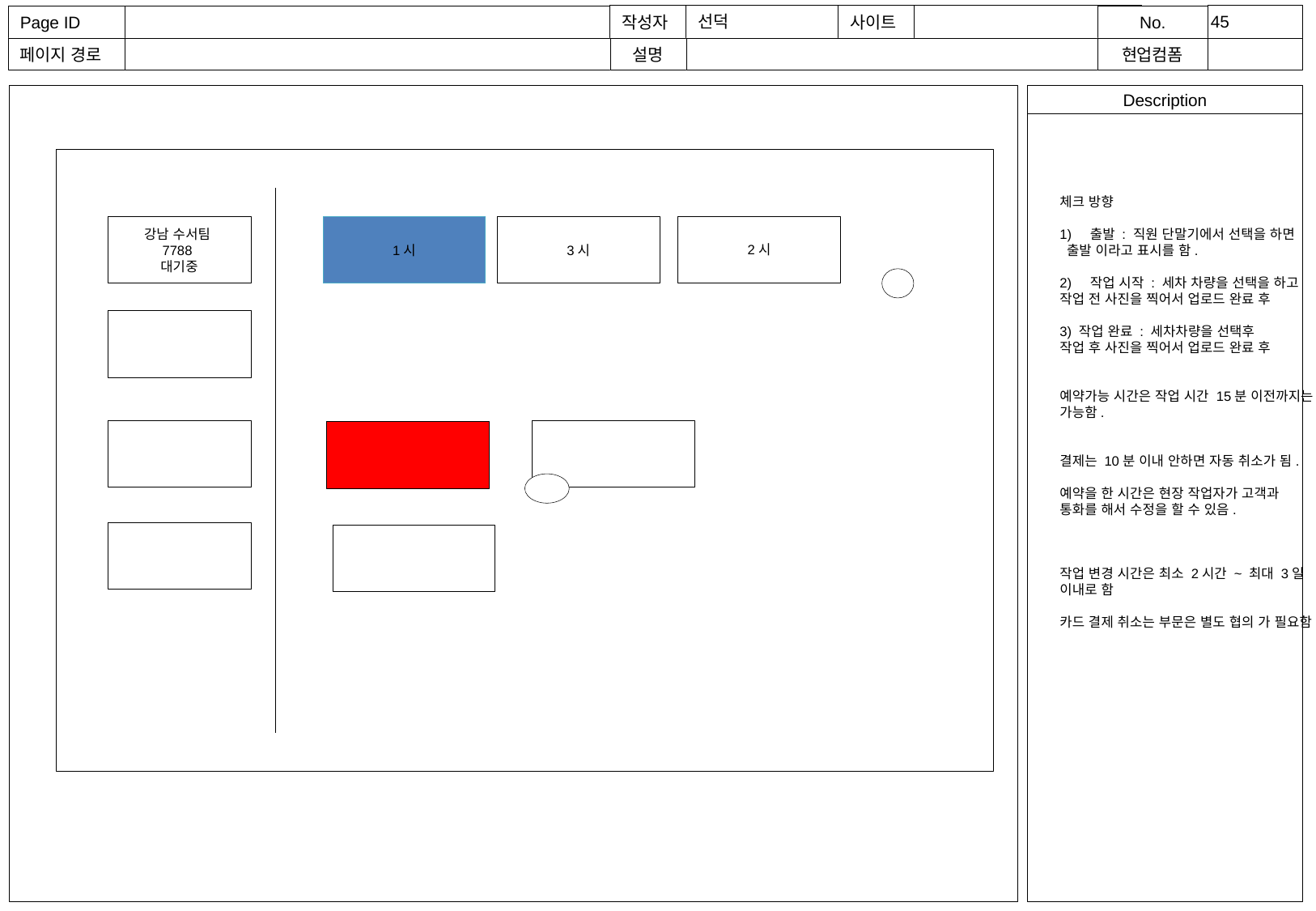

체크 방향

출발 : 직원 단말기에서 선택을 하면
 출발 이라고 표시를 함.

작업 시작 : 세차 차량을 선택을 하고
작업 전 사진을 찍어서 업로드 완료 후

3) 작업 완료 : 세차차량을 선택후
작업 후 사진을 찍어서 업로드 완료 후

예약가능 시간은 작업 시간 15분 이전까지는
가능함.

결제는 10분 이내 안하면 자동 취소가 됨.

예약을 한 시간은 현장 작업자가 고객과
통화를 해서 수정을 할 수 있음.

작업 변경 시간은 최소 2시간 ~ 최대 3일
이내로 함

카드 결제 취소는 부문은 별도 협의 가 필요함.

2시
강남 수서팀
7788
대기중
1시
3시